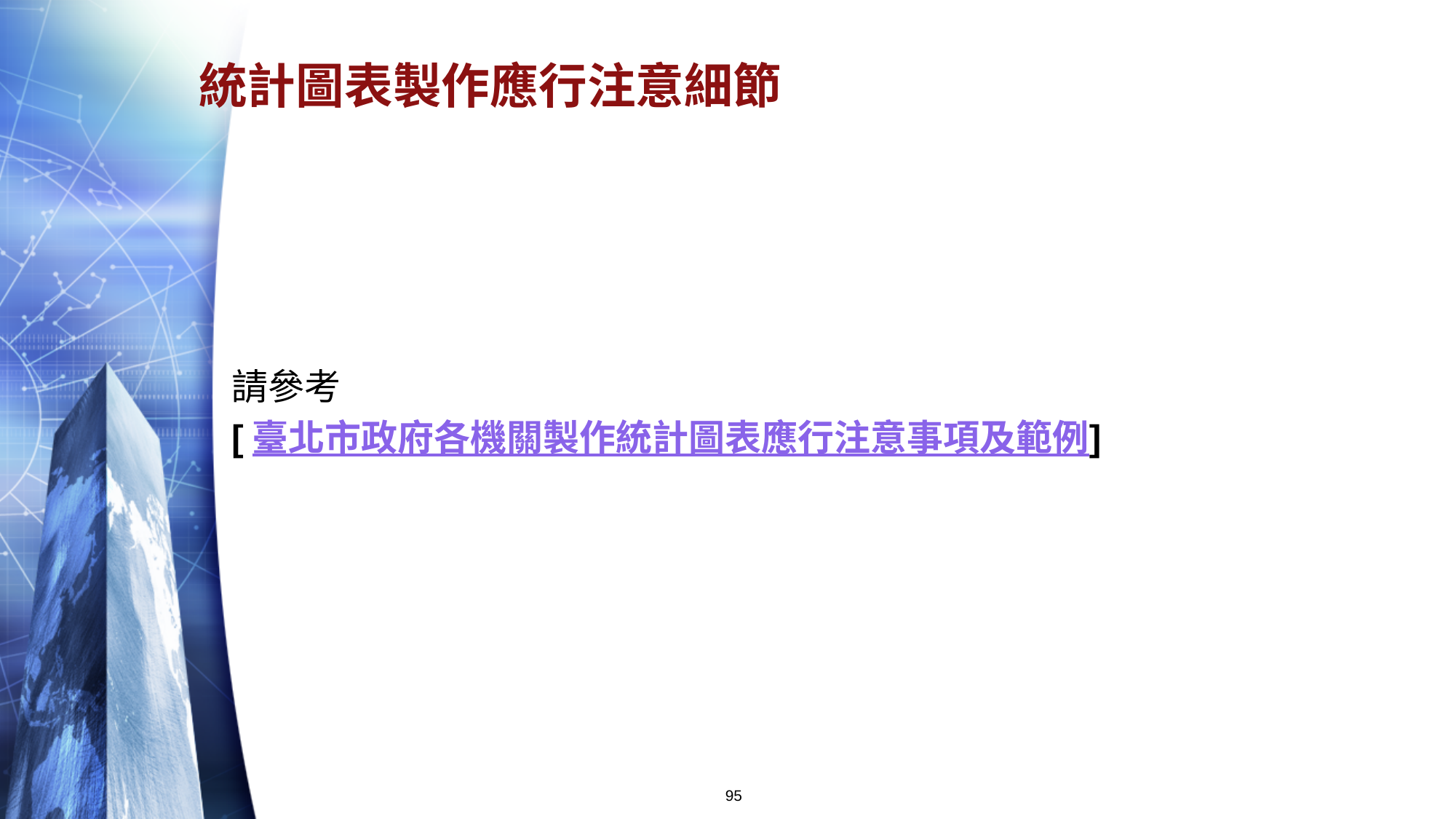

# 統計圖表製作應行注意細節
請參考
[臺北市政府各機關製作統計圖表應行注意事項及範例]
95